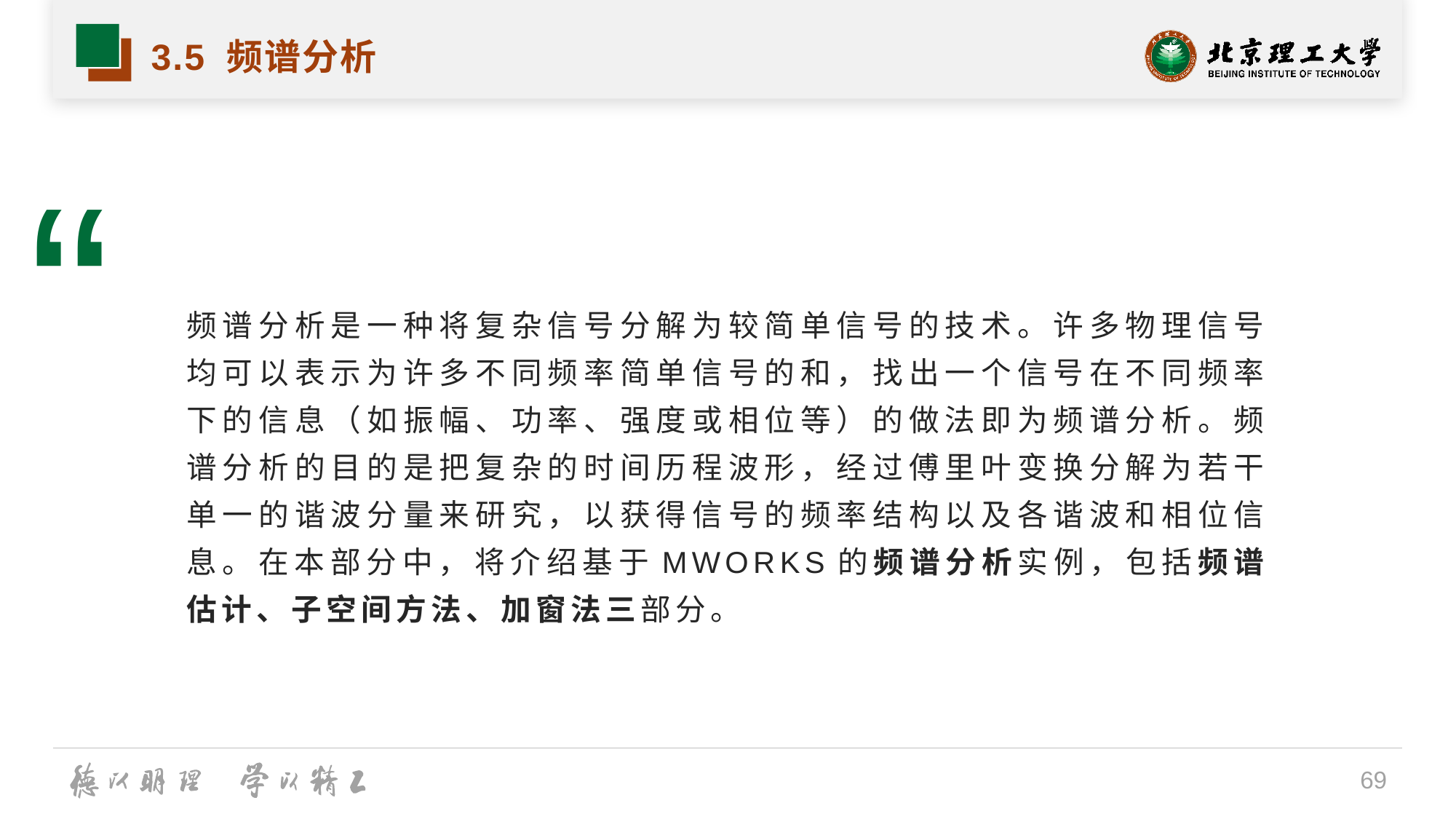

# 3.5 频谱分析
“

频谱分析是一种将复杂信号分解为较简单信号的技术。许多物理信号均可以表示为许多不同频率简单信号的和，找出一个信号在不同频率下的信息（如振幅、功率、强度或相位等）的做法即为频谱分析。频谱分析的目的是把复杂的时间历程波形，经过傅里叶变换分解为若干单一的谐波分量来研究，以获得信号的频率结构以及各谐波和相位信息。在本部分中，将介绍基于MWORKS的频谱分析实例，包括频谱估计、子空间方法、加窗法三部分。